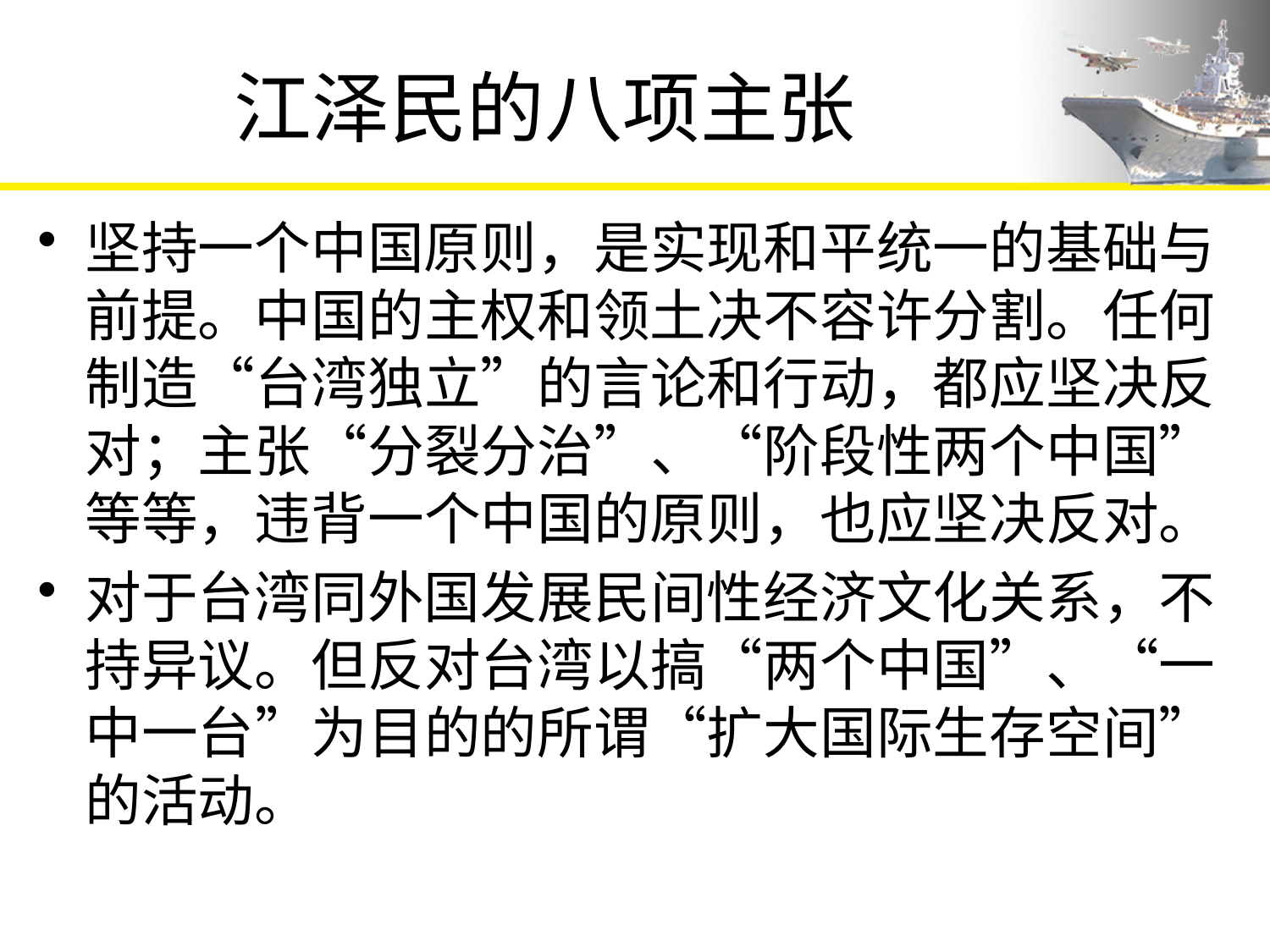

# 江泽民的八项主张
坚持一个中国原则，是实现和平统一的基础与前提。中国的主权和领土决不容许分割。任何制造“台湾独立”的言论和行动，都应坚决反对；主张“分裂分治”、“阶段性两个中国”等等，违背一个中国的原则，也应坚决反对。
对于台湾同外国发展民间性经济文化关系，不持异议。但反对台湾以搞“两个中国”、“一中一台”为目的的所谓“扩大国际生存空间”的活动。